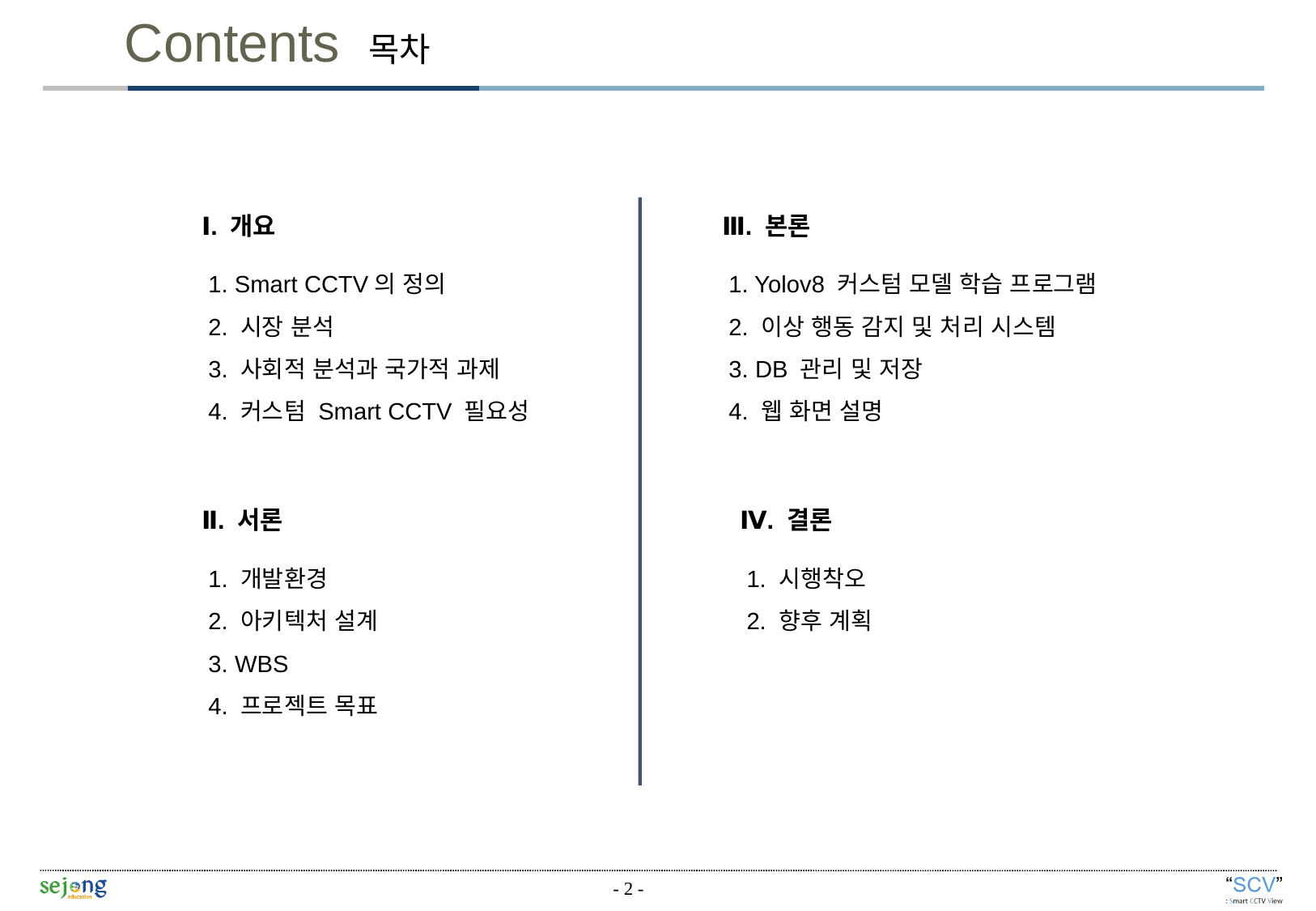

Contents 목차
Ⅰ. 개요

 1. Smart CCTV의 정의
 2. 시장 분석
 3. 사회적 분석과 국가적 과제
 4. 커스텀 Smart CCTV 필요성
Ⅲ. 본론

 1. Yolov8 커스텀 모델 학습 프로그램
 2. 이상 행동 감지 및 처리 시스템
 3. DB 관리 및 저장
 4. 웹 화면 설명

Ⅱ. 서론

 1. 개발환경
 2. 아키텍처 설계
 3. WBS
 4. 프로젝트 목표
Ⅳ. 결론

 1. 시행착오
 2. 향후 계획